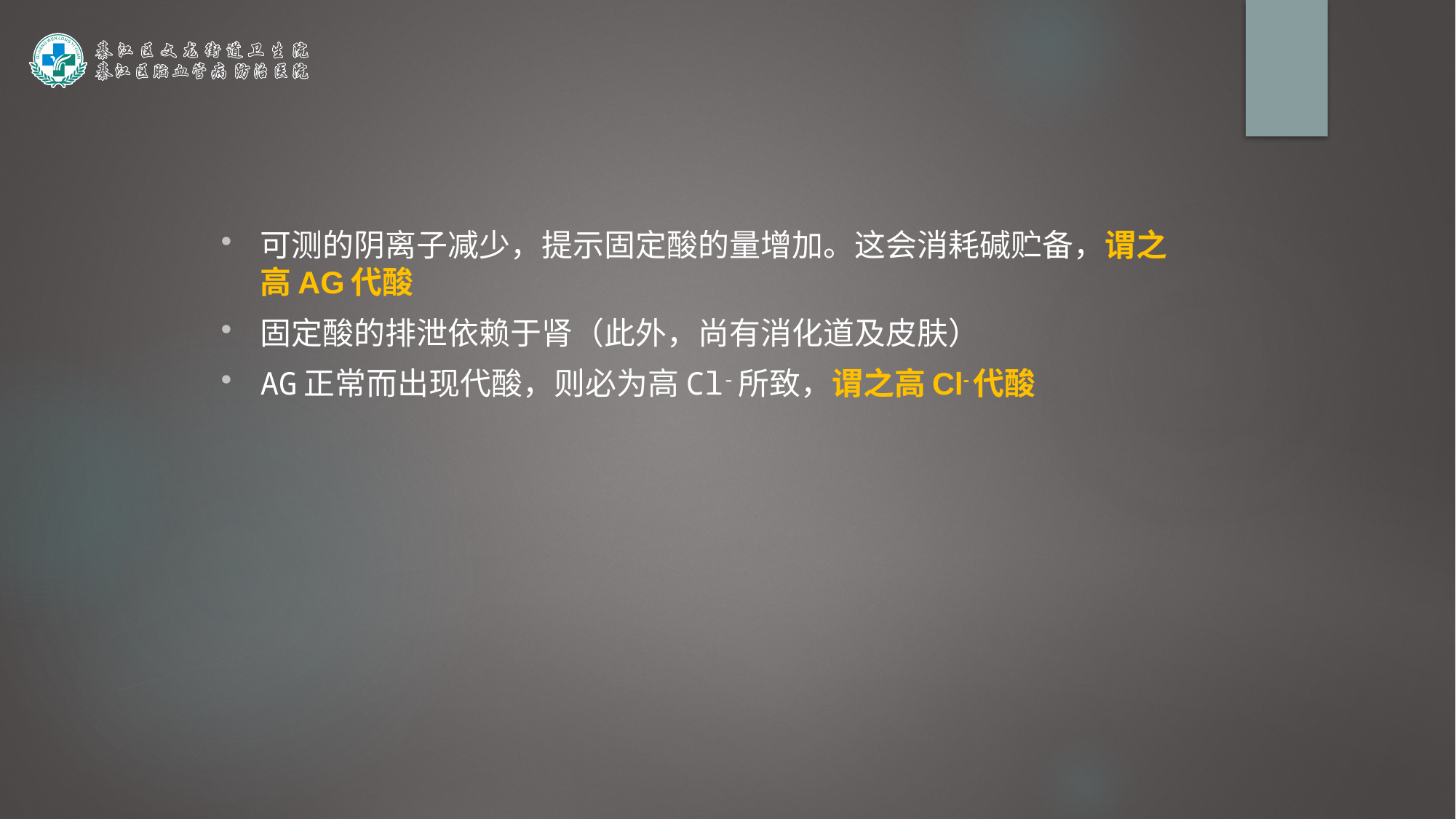

可测的阴离子减少，提示固定酸的量增加。这会消耗碱贮备，谓之高AG代酸
固定酸的排泄依赖于肾（此外，尚有消化道及皮肤）
AG正常而出现代酸，则必为高Cl-所致，谓之高Cl-代酸